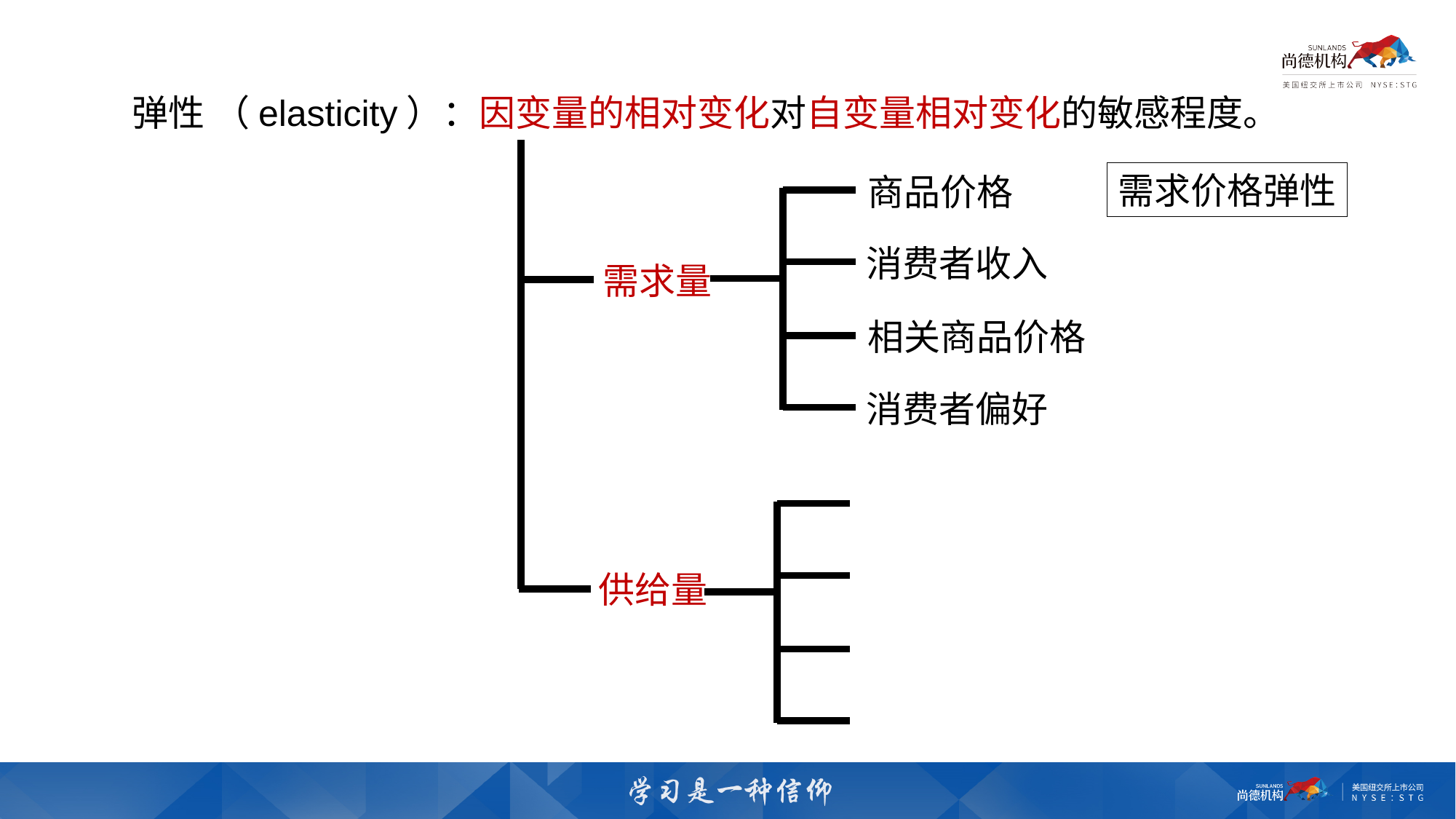

弹性 （elasticity）：因变量的相对变化对自变量相对变化的敏感程度。
需求价格弹性
商品价格
消费者收入
需求量
相关商品价格
消费者偏好
供给量